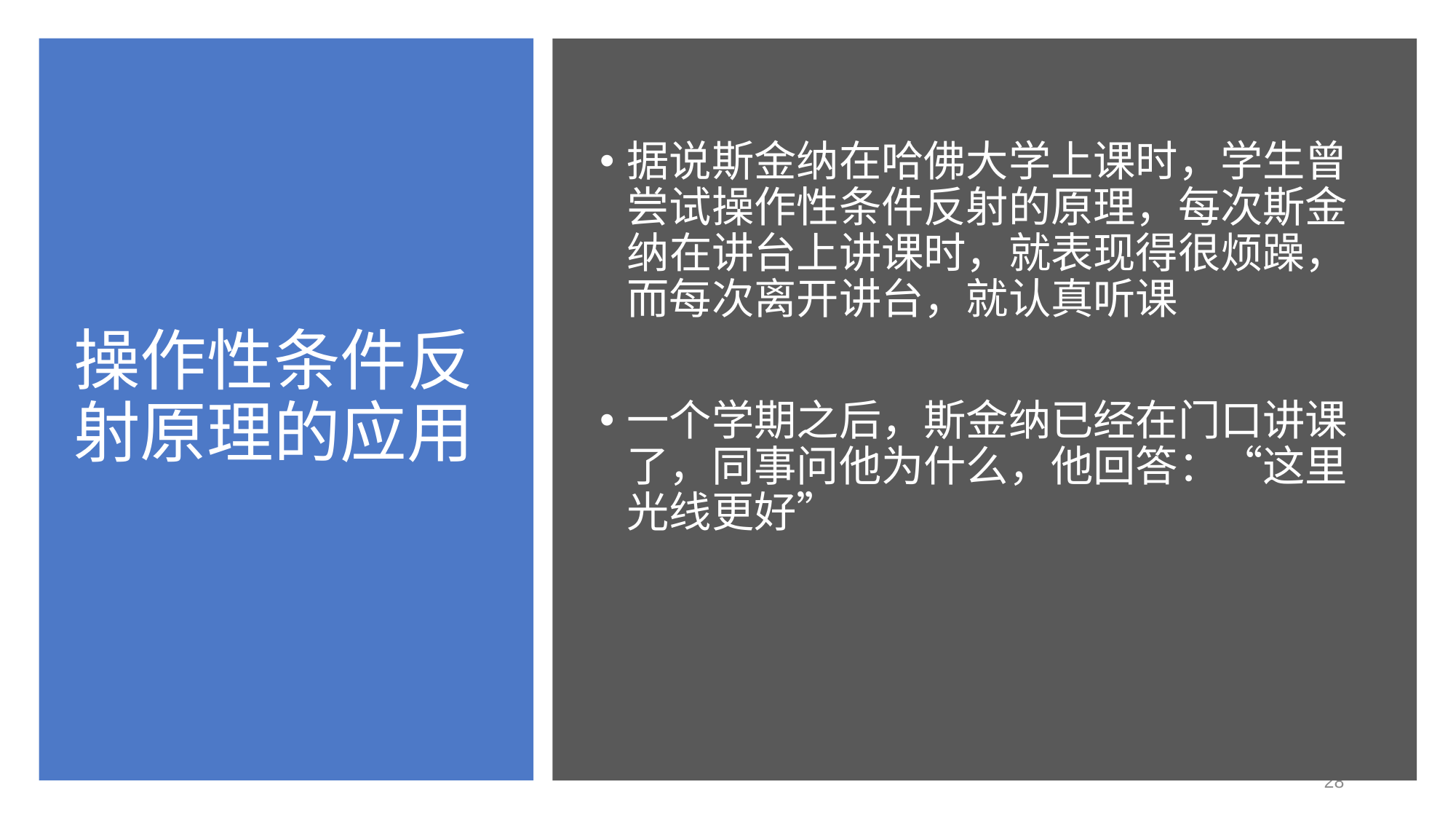

# 操作性条件反射原理的应用
据说斯金纳在哈佛大学上课时，学生曾尝试操作性条件反射的原理，每次斯金纳在讲台上讲课时，就表现得很烦躁，而每次离开讲台，就认真听课

一个学期之后，斯金纳已经在门口讲课了，同事问他为什么，他回答：“这里光线更好”

28